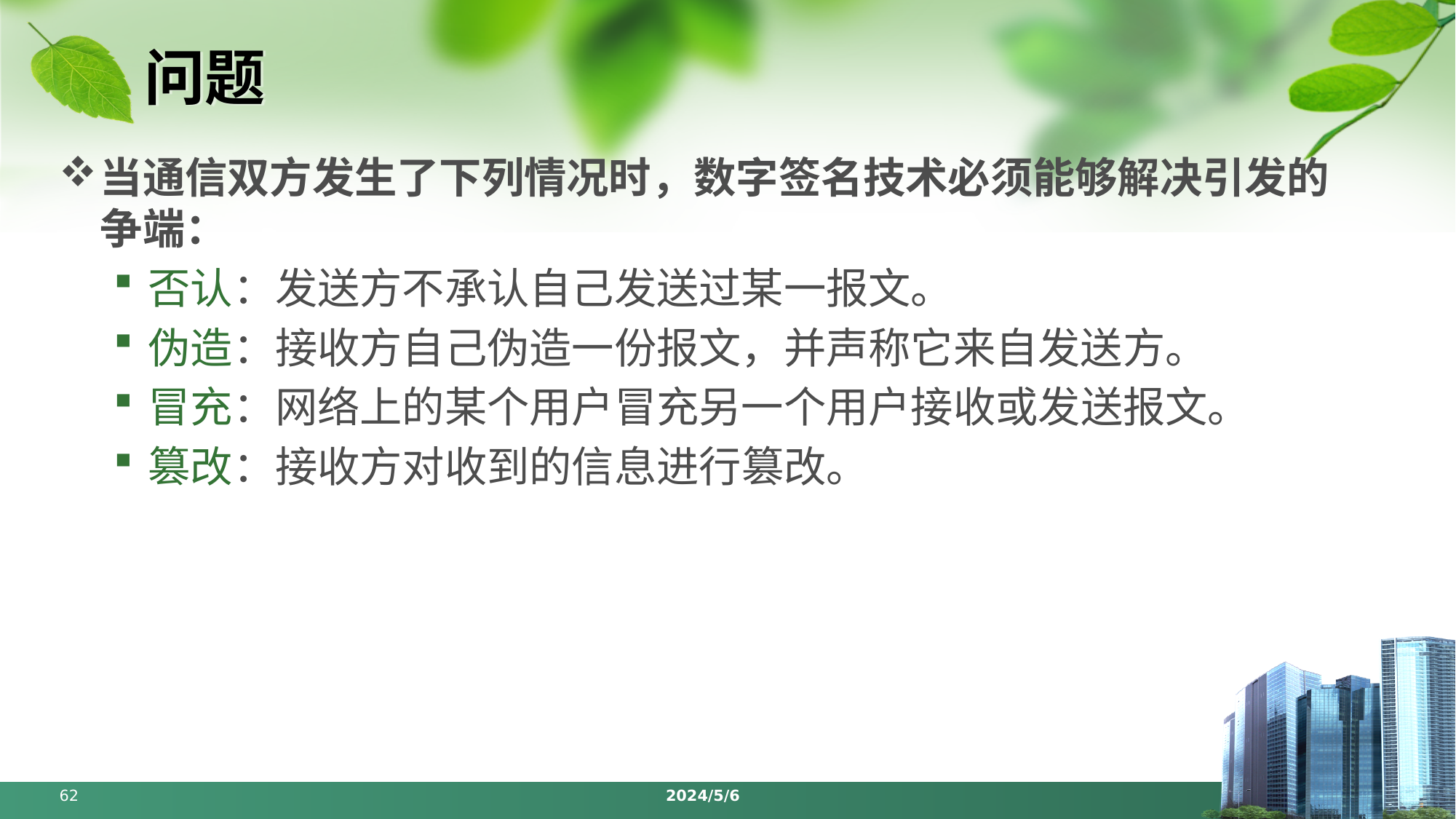

# 问题
当通信双方发生了下列情况时，数字签名技术必须能够解决引发的争端：
否认：发送方不承认自己发送过某一报文。
伪造：接收方自己伪造一份报文，并声称它来自发送方。
冒充：网络上的某个用户冒充另一个用户接收或发送报文。
篡改：接收方对收到的信息进行篡改。

62
2024/5/6